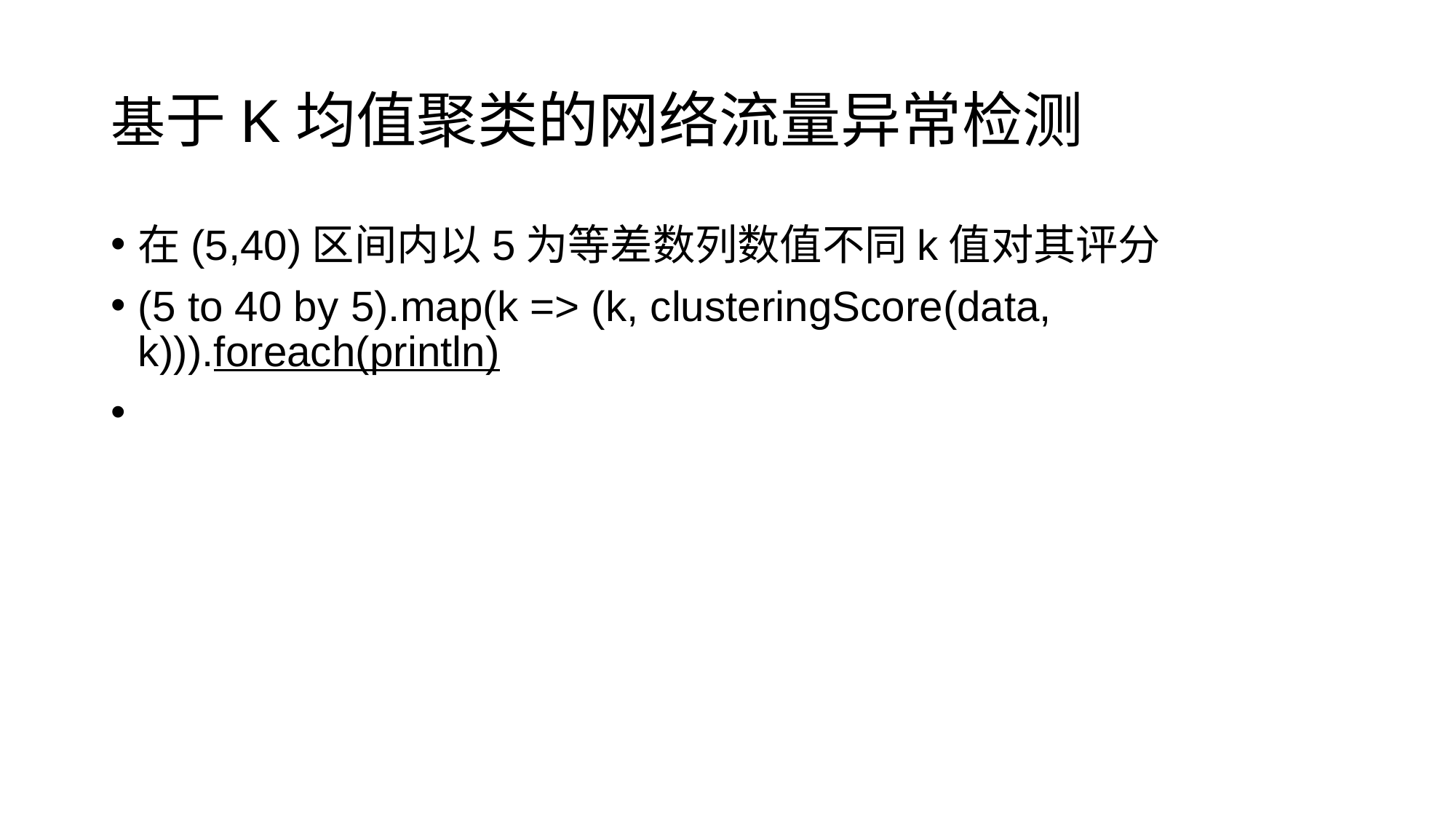

# 基于K均值聚类的网络流量异常检测
在(5,40)区间内以5为等差数列数值不同k值对其评分
(5 to 40 by 5).map(k => (k, clusteringScore(data, k))).foreach(println)